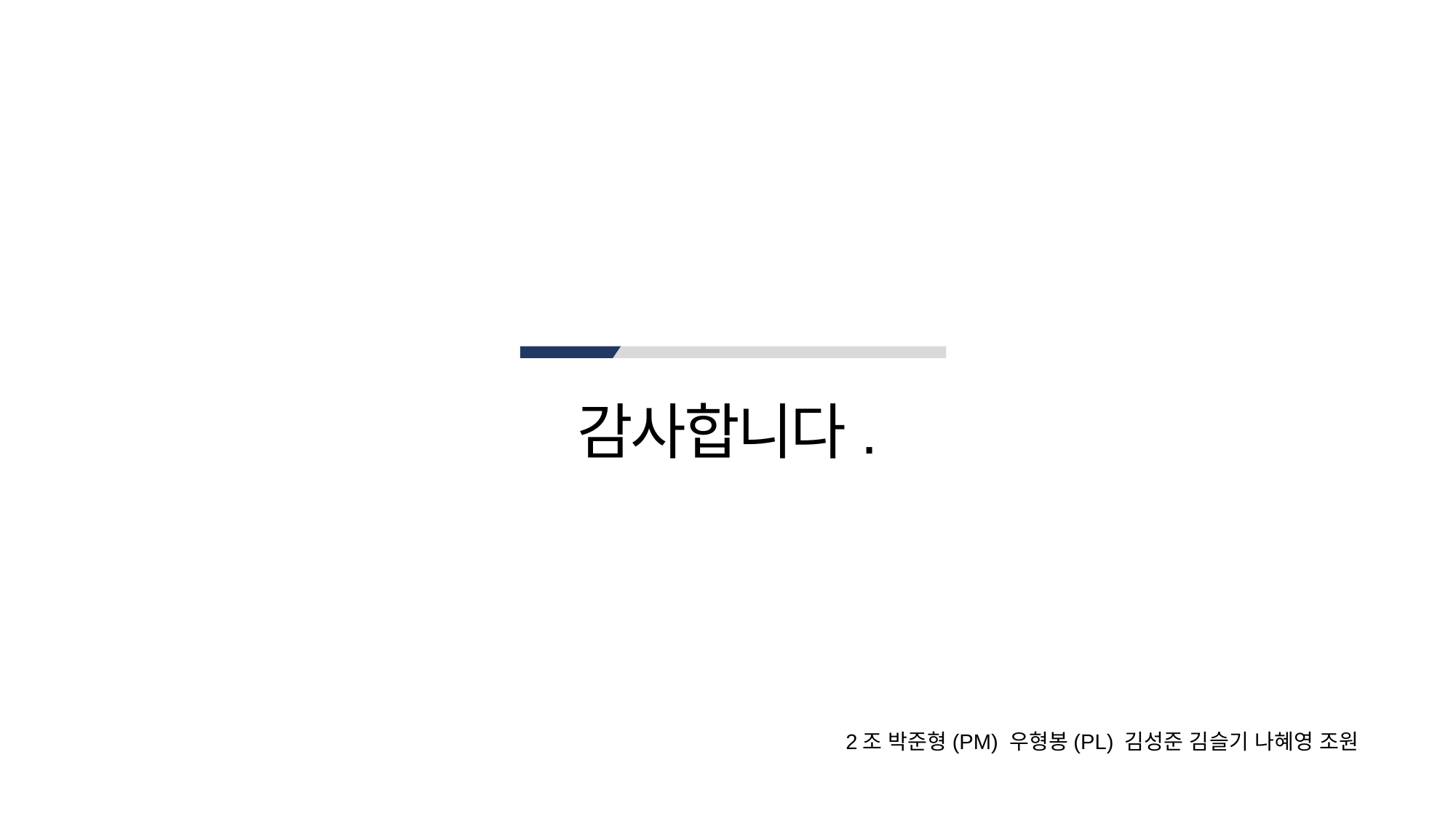

감사합니다.
2조 박준형(PM) 우형봉(PL) 김성준 김슬기 나혜영 조원